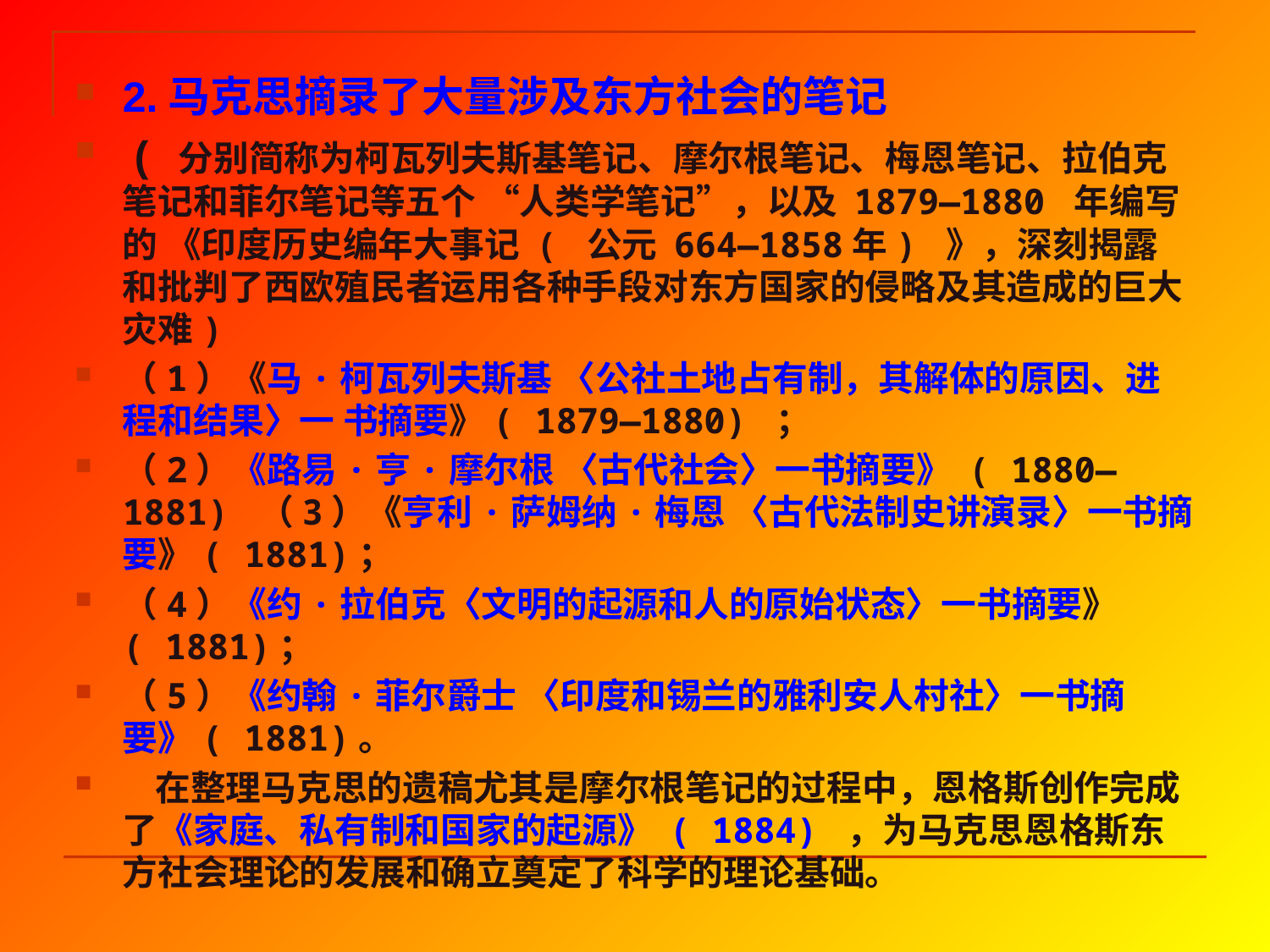

2.马克思摘录了大量涉及东方社会的笔记
 ( 分别简称为柯瓦列夫斯基笔记、摩尔根笔记、梅恩笔记、拉伯克笔记和菲尔笔记等五个 “人类学笔记”，以及 1879—1880 年编写的 《印度历史编年大事记 ( 公元 664—1858年) 》，深刻揭露和批判了西欧殖民者运用各种手段对东方国家的侵略及其造成的巨大灾难)
（1）《马·柯瓦列夫斯基 〈公社土地占有制，其解体的原因、进 程和结果〉一 书摘要》( 1879—1880) ；
（2）《路易·亨·摩尔根 〈古代社会〉一书摘要》 ( 1880—1881) （3）《亨利·萨姆纳·梅恩 〈古代法制史讲演录〉一书摘要》( 1881)；
（4）《约·拉伯克〈文明的起源和人的原始状态〉一书摘要》 ( 1881)；
（5）《约翰·菲尔爵士 〈印度和锡兰的雅利安人村社〉一书摘要》( 1881)。
   在整理马克思的遗稿尤其是摩尔根笔记的过程中，恩格斯创作完成了《家庭、私有制和国家的起源》 ( 1884) ，为马克思恩格斯东方社会理论的发展和确立奠定了科学的理论基础。